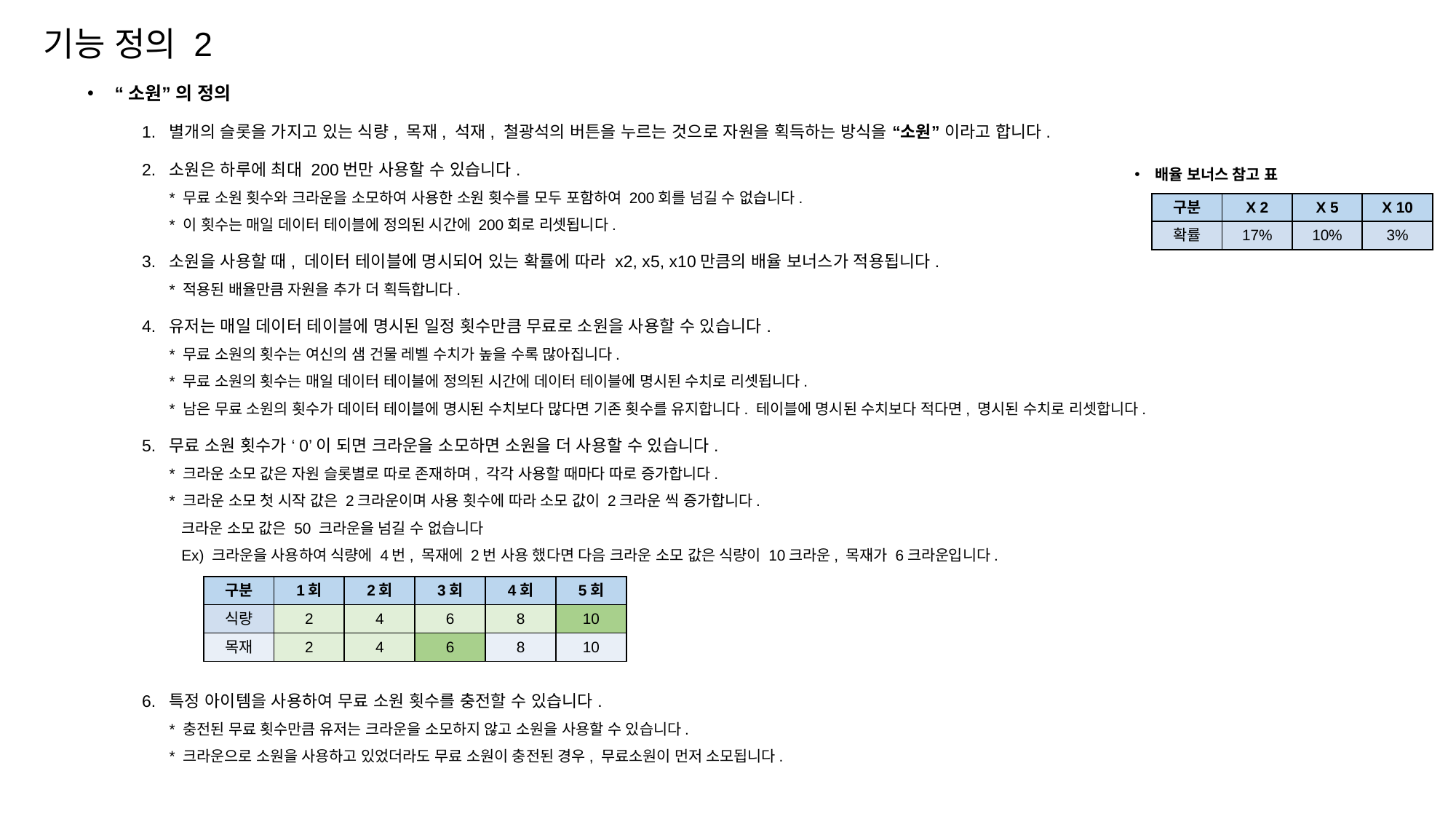

기능 정의 2
“소원” 의 정의
별개의 슬롯을 가지고 있는 식량, 목재, 석재, 철광석의 버튼을 누르는 것으로 자원을 획득하는 방식을 “소원” 이라고 합니다.
소원은 하루에 최대 200번만 사용할 수 있습니다.
* 무료 소원 횟수와 크라운을 소모하여 사용한 소원 횟수를 모두 포함하여 200회를 넘길 수 없습니다.
* 이 횟수는 매일 데이터 테이블에 정의된 시간에 200회로 리셋됩니다.
소원을 사용할 때, 데이터 테이블에 명시되어 있는 확률에 따라 x2, x5, x10만큼의 배율 보너스가 적용됩니다.
* 적용된 배율만큼 자원을 추가 더 획득합니다.
유저는 매일 데이터 테이블에 명시된 일정 횟수만큼 무료로 소원을 사용할 수 있습니다.
* 무료 소원의 횟수는 여신의 샘 건물 레벨 수치가 높을 수록 많아집니다.
* 무료 소원의 횟수는 매일 데이터 테이블에 정의된 시간에 데이터 테이블에 명시된 수치로 리셋됩니다.
* 남은 무료 소원의 횟수가 데이터 테이블에 명시된 수치보다 많다면 기존 횟수를 유지합니다. 테이블에 명시된 수치보다 적다면, 명시된 수치로 리셋합니다.
무료 소원 횟수가 ‘0’이 되면 크라운을 소모하면 소원을 더 사용할 수 있습니다.
* 크라운 소모 값은 자원 슬롯별로 따로 존재하며, 각각 사용할 때마다 따로 증가합니다.
* 크라운 소모 첫 시작 값은 2크라운이며 사용 횟수에 따라 소모 값이 2크라운 씩 증가합니다.
  크라운 소모 값은 50 크라운을 넘길 수 없습니다
  Ex) 크라운을 사용하여 식량에 4번, 목재에 2번 사용 했다면 다음 크라운 소모 값은 식량이 10크라운, 목재가 6크라운입니다.
특정 아이템을 사용하여 무료 소원 횟수를 충전할 수 있습니다.
* 충전된 무료 횟수만큼 유저는 크라운을 소모하지 않고 소원을 사용할 수 있습니다.
* 크라운으로 소원을 사용하고 있었더라도 무료 소원이 충전된 경우, 무료소원이 먼저 소모됩니다.

배율 보너스 참고 표
| 구분 | X 2 | X 5 | X 10 |
| --- | --- | --- | --- |
| 확률 | 17% | 10% | 3% |
| 구분 | 1회 | 2회 | 3회 | 4회 | 5회 |
| --- | --- | --- | --- | --- | --- |
| 식량 | 2 | 4 | 6 | 8 | 10 |
| 목재 | 2 | 4 | 6 | 8 | 10 |